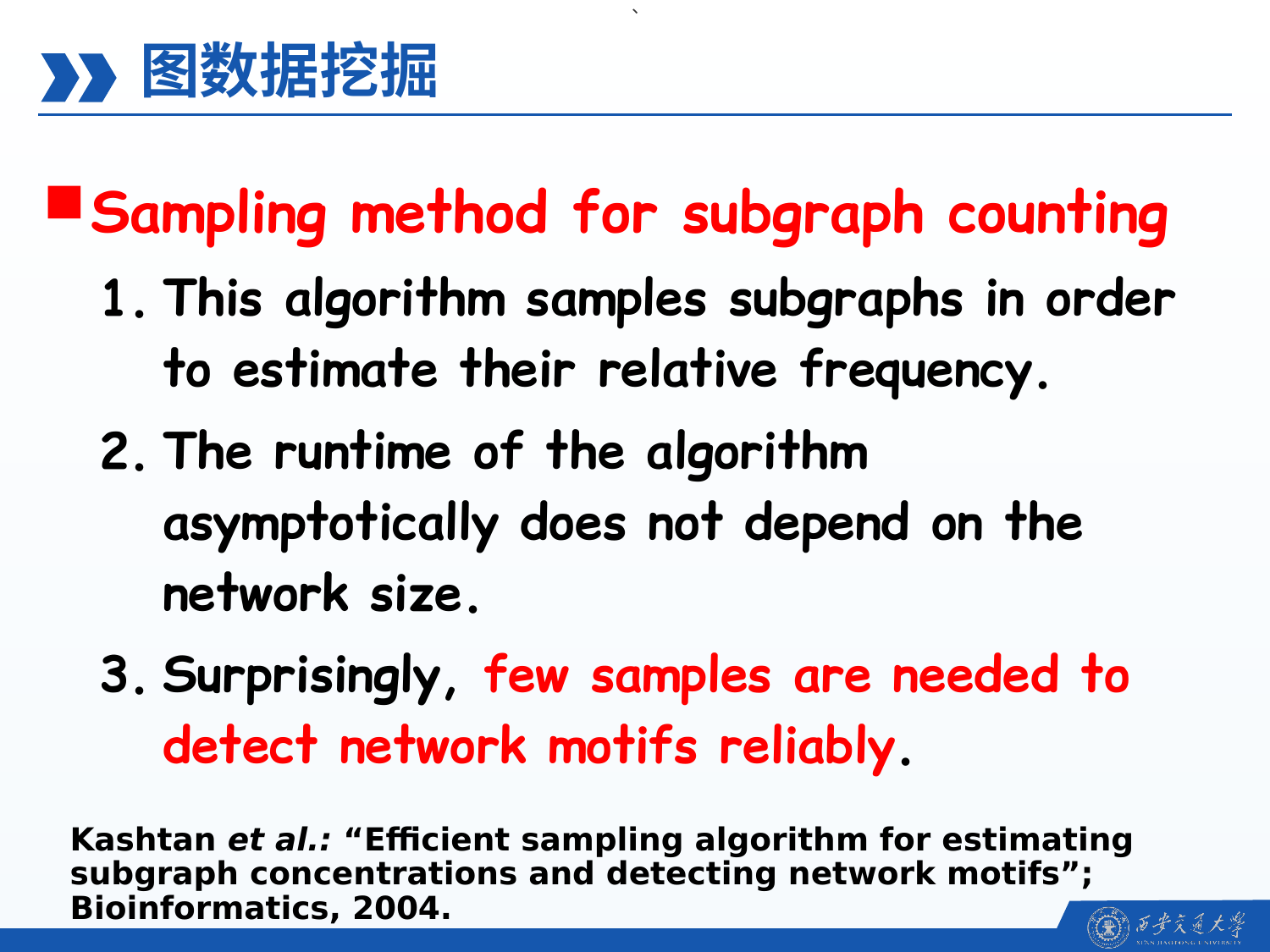

、
图数据挖掘
Sampling method for subgraph counting
This algorithm samples subgraphs in order to estimate their relative frequency.
The runtime of the algorithm asymptotically does not depend on the network size.
Surprisingly, few samples are needed to detect network motifs reliably.
Kashtan et al.: “Efficient sampling algorithm for estimating subgraph concentrations and detecting network motifs”; Bioinformatics, 2004.